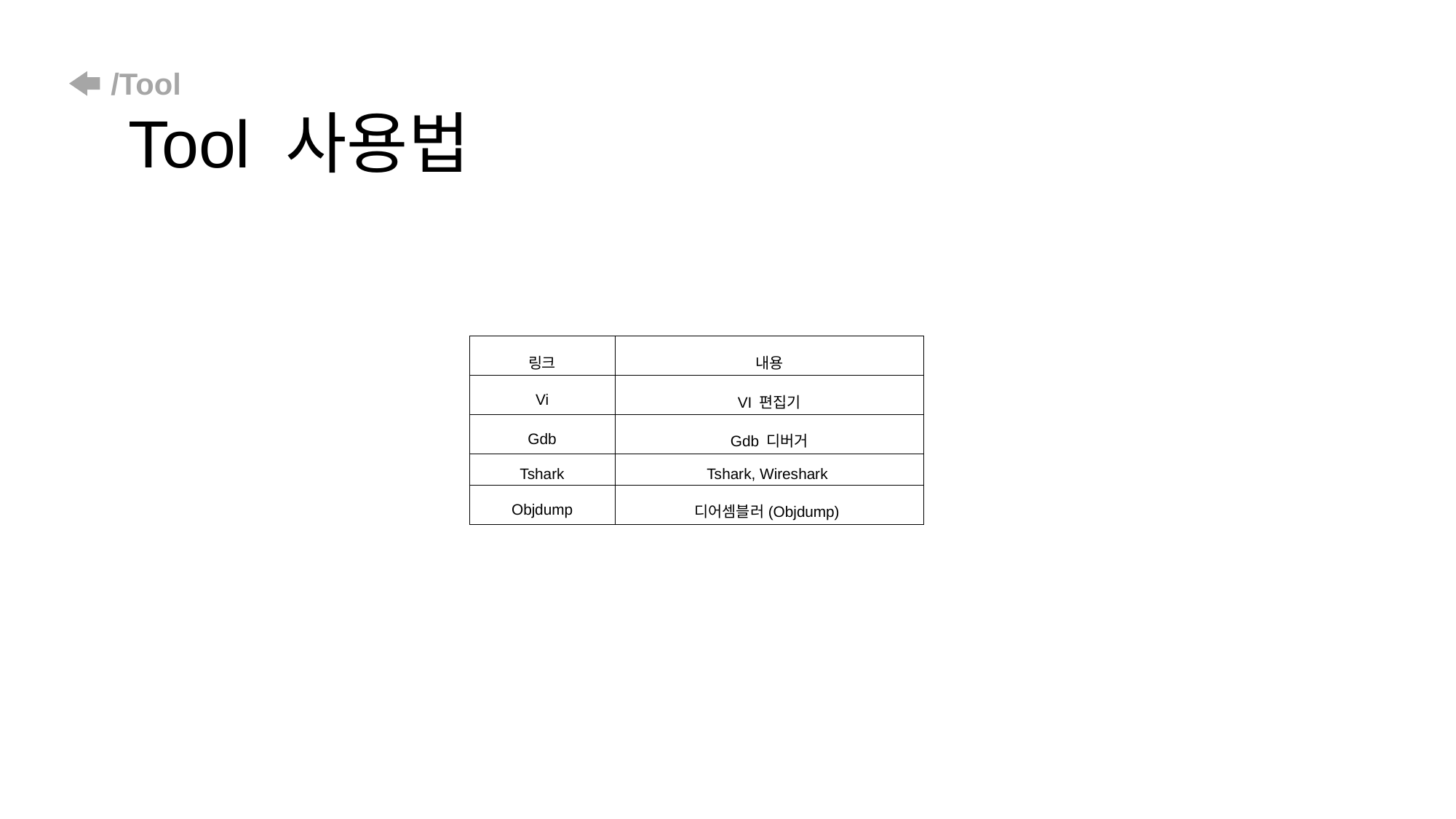

# /Tool Tool 사용법

| 링크 | 내용 |
| --- | --- |
| Vi | VI 편집기 |
| Gdb | Gdb 디버거 |
| Tshark | Tshark, Wireshark |
| Objdump | 디어셈블러(Objdump) |